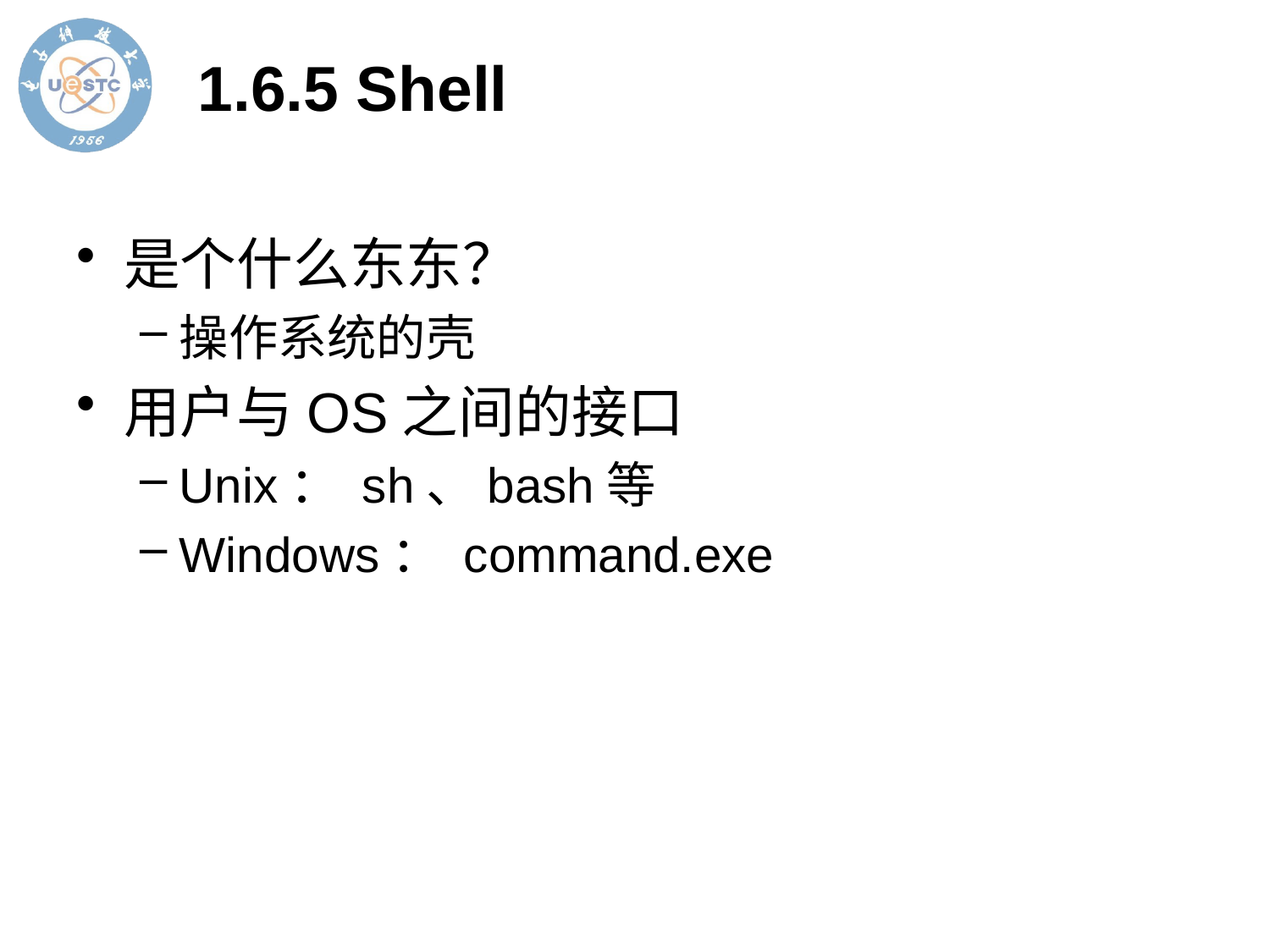

# 1.6.5 Shell
是个什么东东？
操作系统的壳
用户与OS之间的接口
Unix： sh、bash等
Windows： command.exe